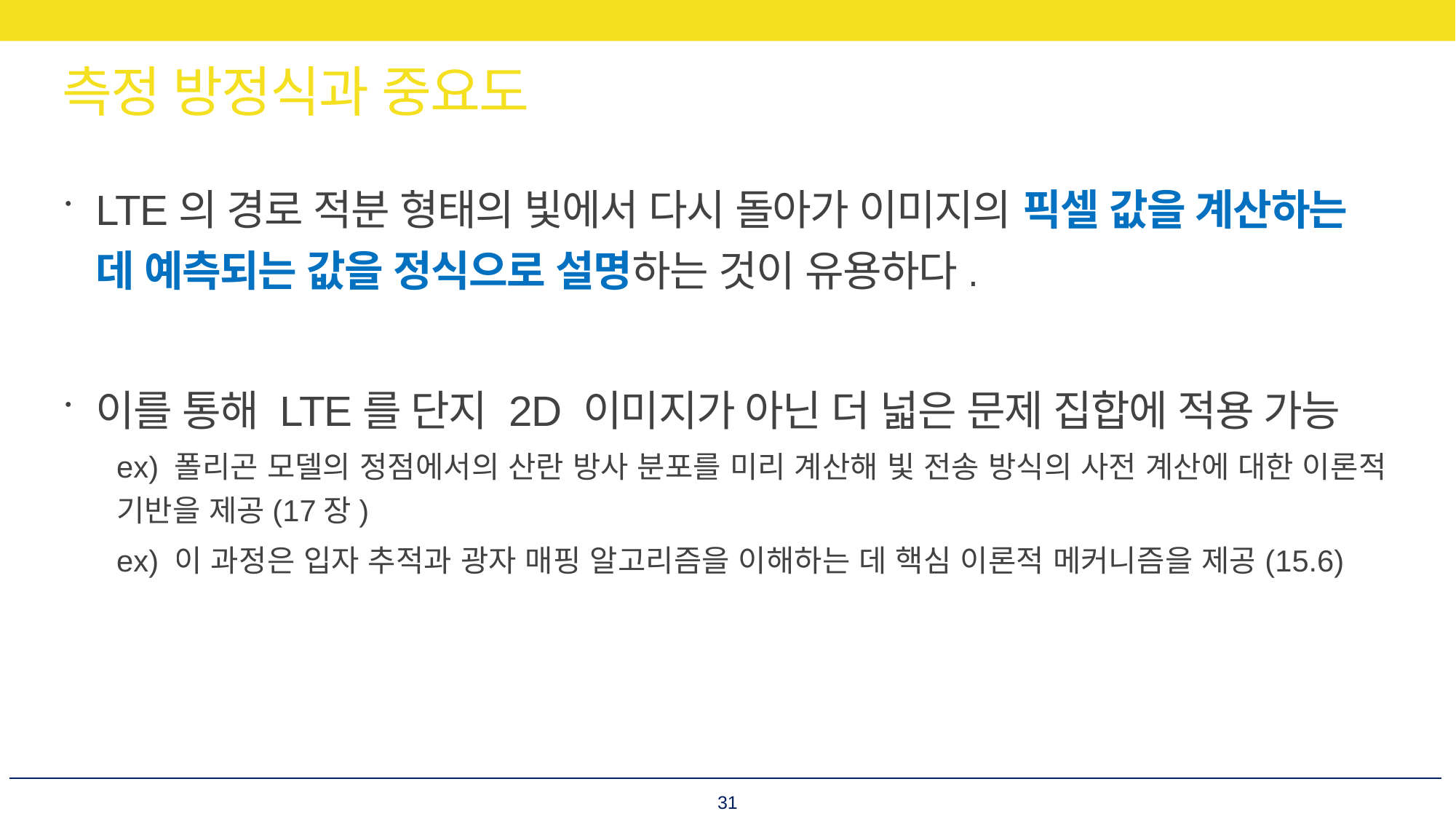

# 측정 방정식과 중요도
LTE의 경로 적분 형태의 빛에서 다시 돌아가 이미지의 픽셀 값을 계산하는 데 예측되는 값을 정식으로 설명하는 것이 유용하다.

이를 통해 LTE를 단지 2D 이미지가 아닌 더 넓은 문제 집합에 적용 가능
ex) 폴리곤 모델의 정점에서의 산란 방사 분포를 미리 계산해 빛 전송 방식의 사전 계산에 대한 이론적 기반을 제공(17장)
ex) 이 과정은 입자 추적과 광자 매핑 알고리즘을 이해하는 데 핵심 이론적 메커니즘을 제공(15.6)

31